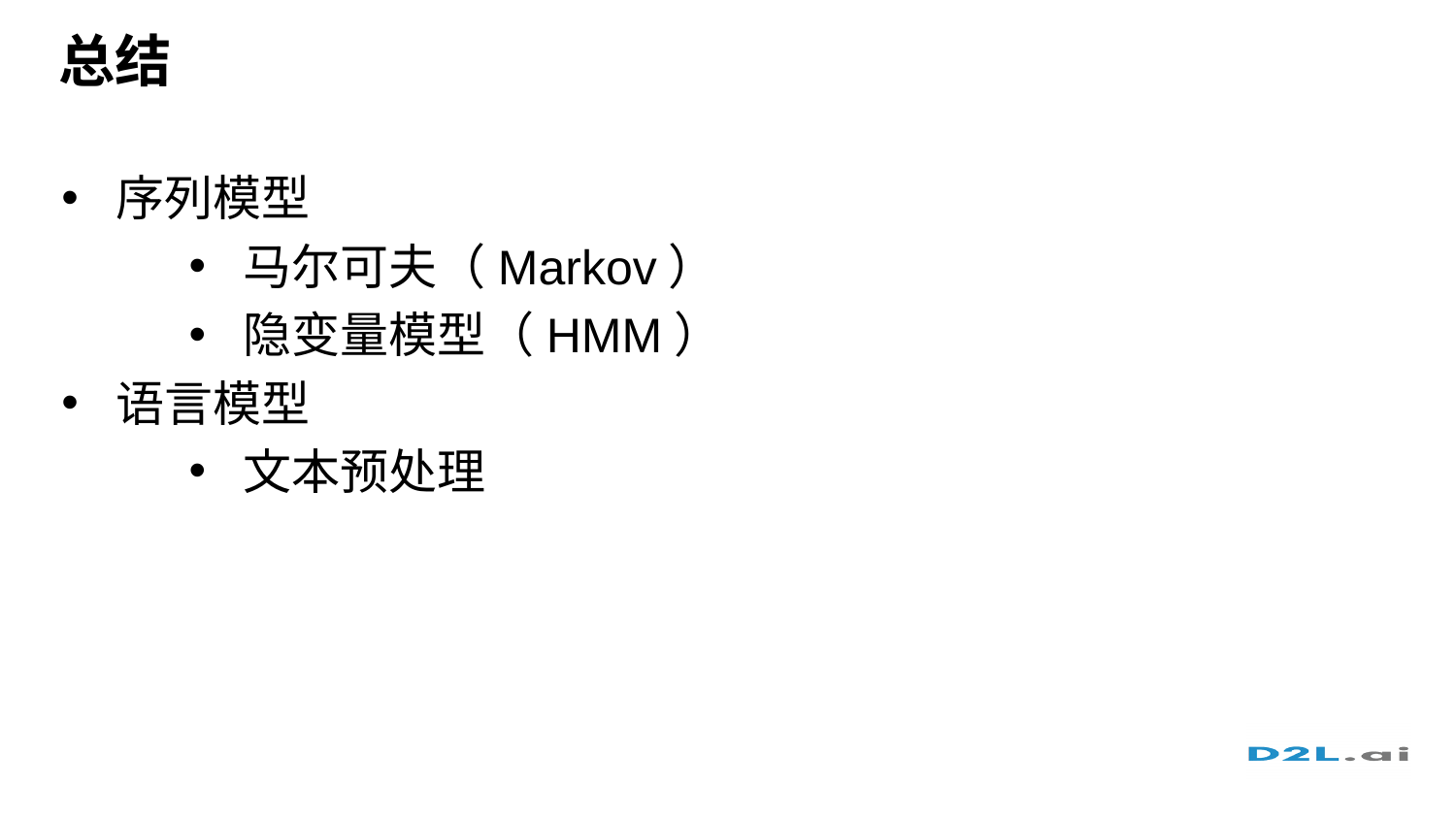

# 总结
序列模型
马尔可夫（Markov）
隐变量模型（HMM）
语言模型
文本预处理